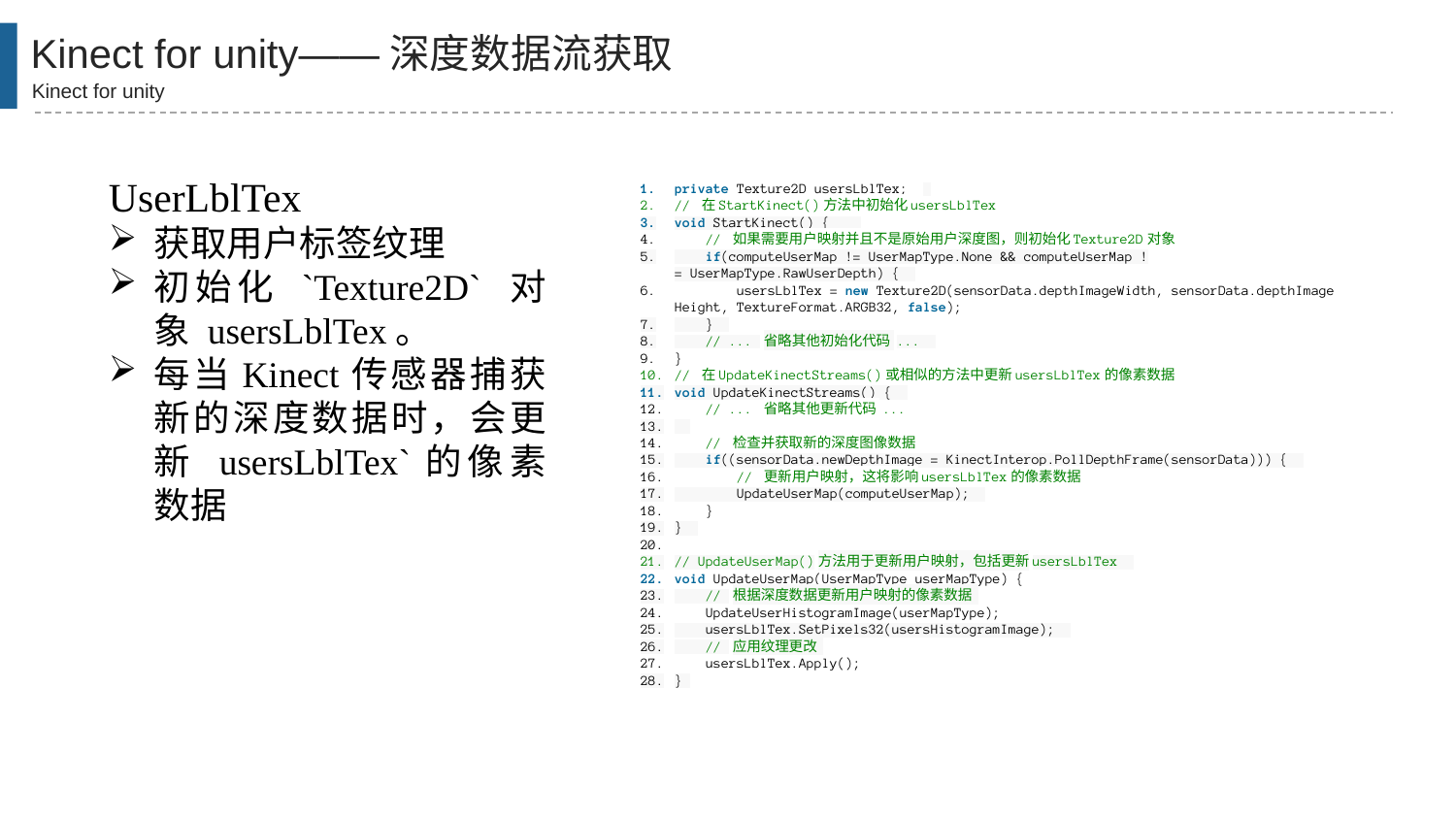

Kinect for unity——深度数据流获取

Kinect for unity
UserLblTex
获取用户标签纹理
初始化 `Texture2D` 对象 usersLblTex。
每当Kinect传感器捕获新的深度数据时，会更新 usersLblTex`的像素数据
private Texture2D usersLblTex;
// 在StartKinect()方法中初始化usersLblTex
void StartKinect() {
    // 如果需要用户映射并且不是原始用户深度图，则初始化Texture2D对象
    if(computeUserMap != UserMapType.None && computeUserMap != UserMapType.RawUserDepth) {
        usersLblTex = new Texture2D(sensorData.depthImageWidth, sensorData.depthImageHeight, TextureFormat.ARGB32, false);
    }
    // ... 省略其他初始化代码 ...
}
// 在UpdateKinectStreams()或相似的方法中更新usersLblTex的像素数据
void UpdateKinectStreams() {
    // ... 省略其他更新代码 ...

    // 检查并获取新的深度图像数据
    if((sensorData.newDepthImage = KinectInterop.PollDepthFrame(sensorData))) {
        // 更新用户映射，这将影响usersLblTex的像素数据
        UpdateUserMap(computeUserMap);
    }
}

// UpdateUserMap()方法用于更新用户映射，包括更新usersLblTex
void UpdateUserMap(UserMapType userMapType) {
    // 根据深度数据更新用户映射的像素数据
    UpdateUserHistogramImage(userMapType);
    usersLblTex.SetPixels32(usersHistogramImage);
    // 应用纹理更改
    usersLblTex.Apply();
}